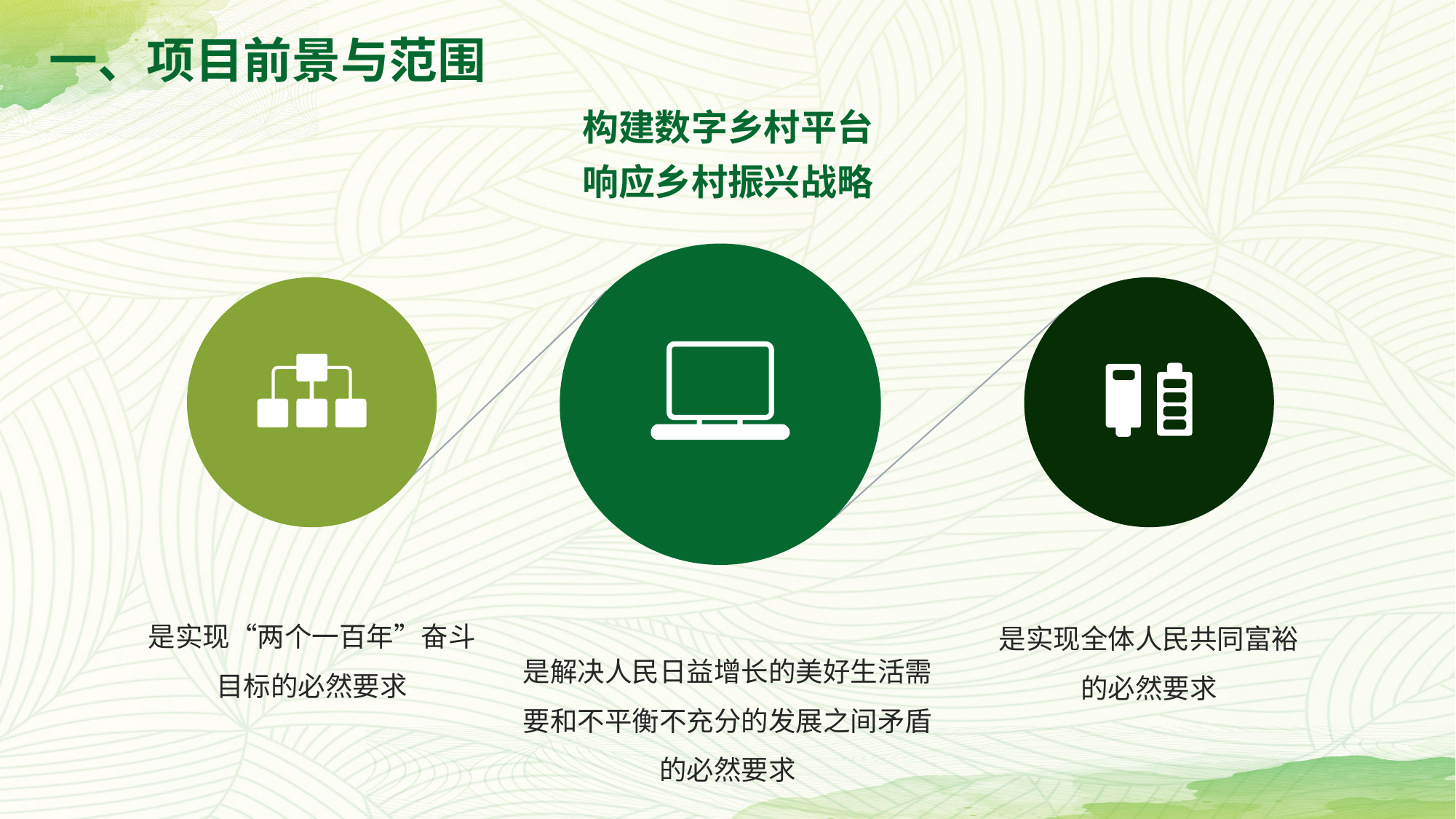

一、项目前景与范围
构建数字乡村平台响应乡村振兴战略

是实现“两个一百年”奋斗目标的必然要求
是实现全体人民共同富裕的必然要求
是解决人民日益增长的美好生活需要和不平衡不充分的发展之间矛盾的必然要求